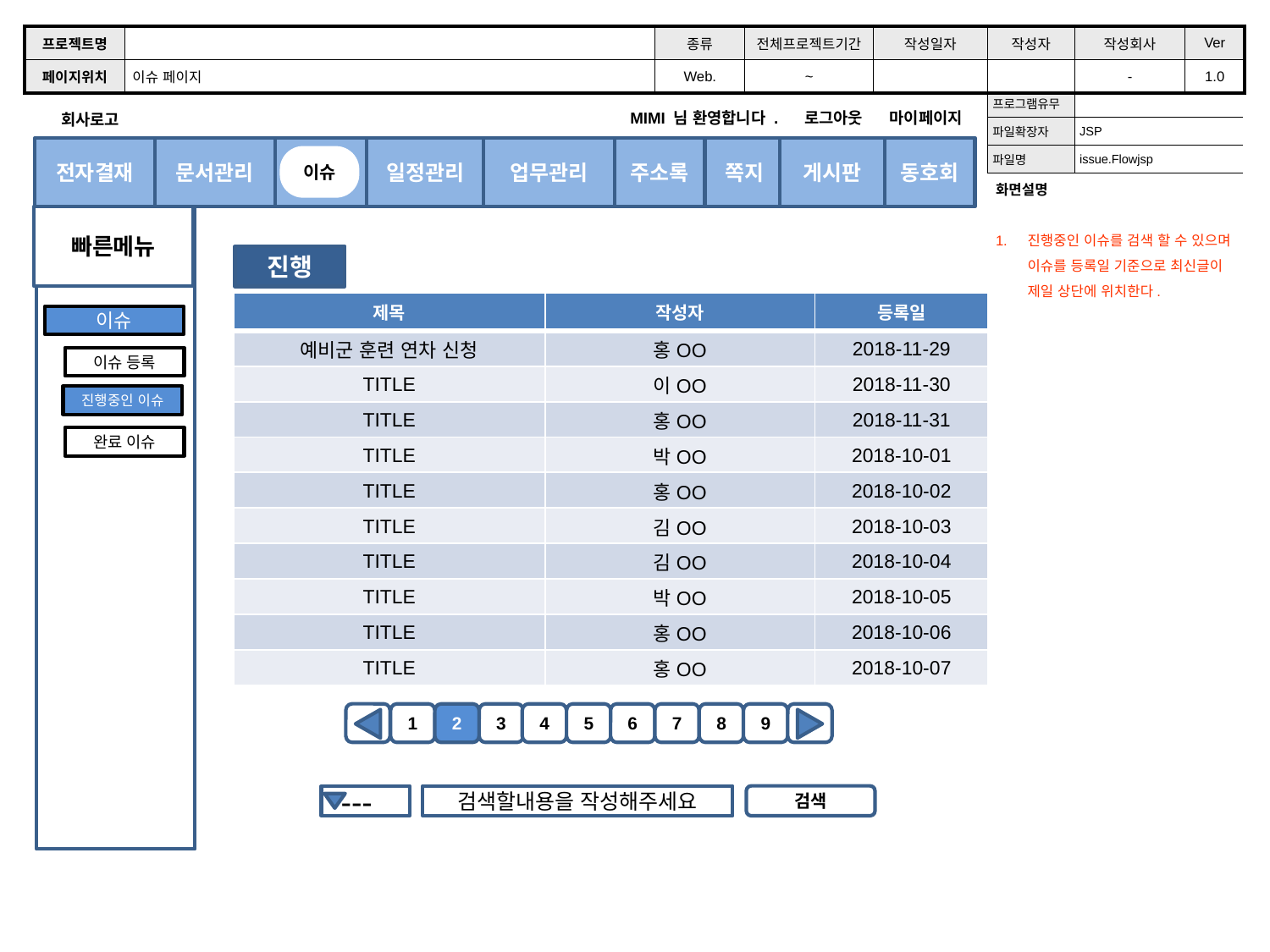

| 프로젝트명 |  | 종류 | 전체프로젝트기간 | 작성일자 | 작성자 | 작성회사 | Ver |
| --- | --- | --- | --- | --- | --- | --- | --- |
| 페이지위치 | 이슈 페이지 | Web. | ~ |  |  | - | 1.0 |
| 프로그램유무 |  |
| --- | --- |
| 파일확장자 | JSP |
| 파일명 | issue.Flowjsp |
회사로고
MIMI 님 환영합니다 .     로그아웃      마이페이지
문서관리
일정관리
주소록
쪽지
전자결재
업무관리
게시판
동호회
이슈
이슈
화면설명

진행중인 이슈를 검색 할 수 있으며 이슈를 등록일 기준으로 최신글이 제일 상단에 위치한다.

빠른메뉴

진행
| 제목 | 작성자 | 등록일 |
| --- | --- | --- |
| 예비군 훈련 연차 신청 | 홍OO | 2018-11-29 |
| TITLE | 이OO | 2018-11-30 |
| TITLE | 홍OO | 2018-11-31 |
| TITLE | 박OO | 2018-10-01 |
| TITLE | 홍OO | 2018-10-02 |
| TITLE | 김OO | 2018-10-03 |
| TITLE | 김OO | 2018-10-04 |
| TITLE | 박OO | 2018-10-05 |
| TITLE | 홍OO | 2018-10-06 |
| TITLE | 홍OO | 2018-10-07 |
이슈
이슈 등록
진행중인 이슈
완료 이슈

8
7
5
3
2
1
4
6
9

---
검색할내용을 작성해주세요
검색